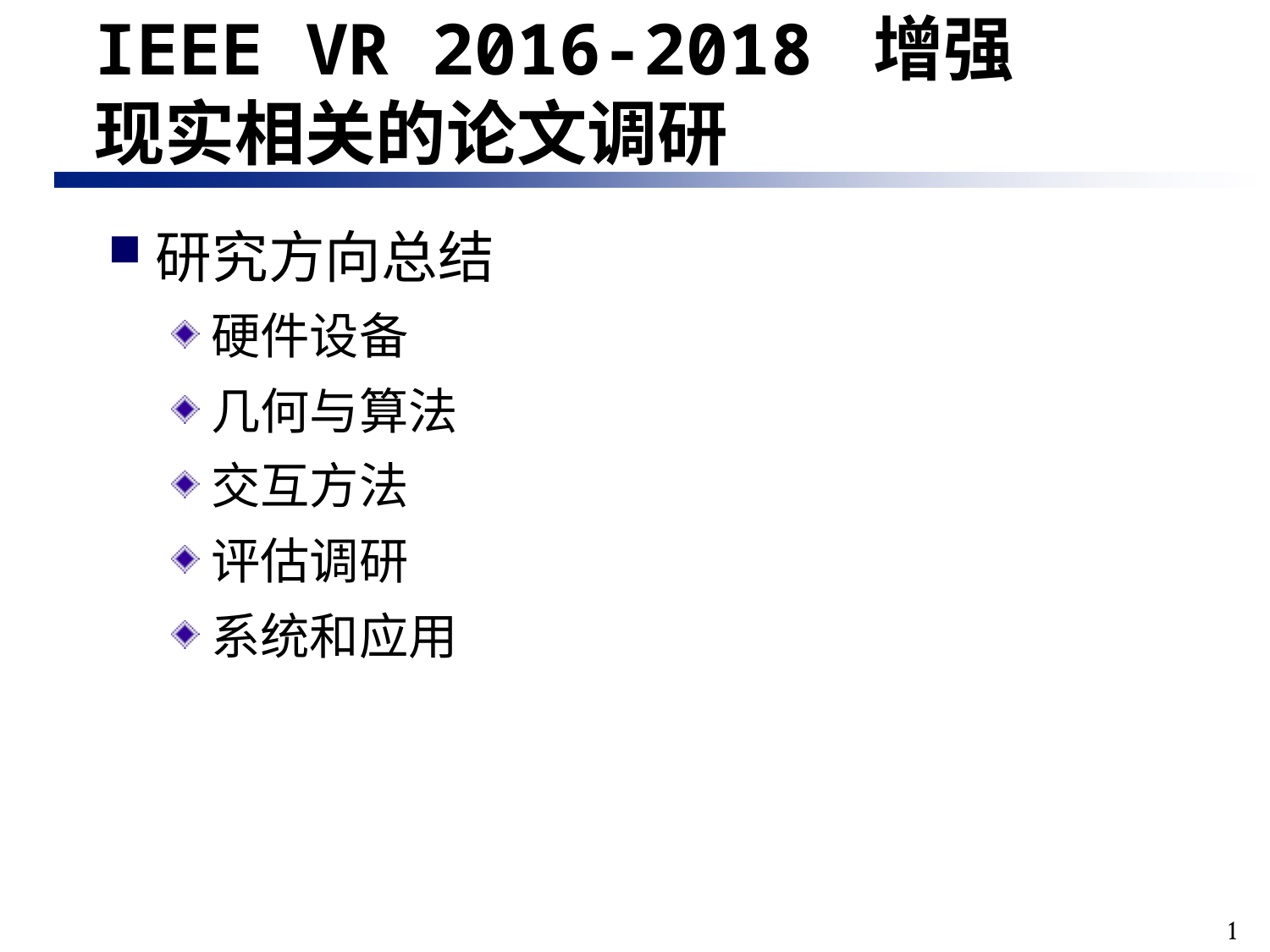

# IEEE VR 2016-2018 增强现实相关的论文调研
研究方向总结
硬件设备
几何与算法
交互方法
评估调研
系统和应用